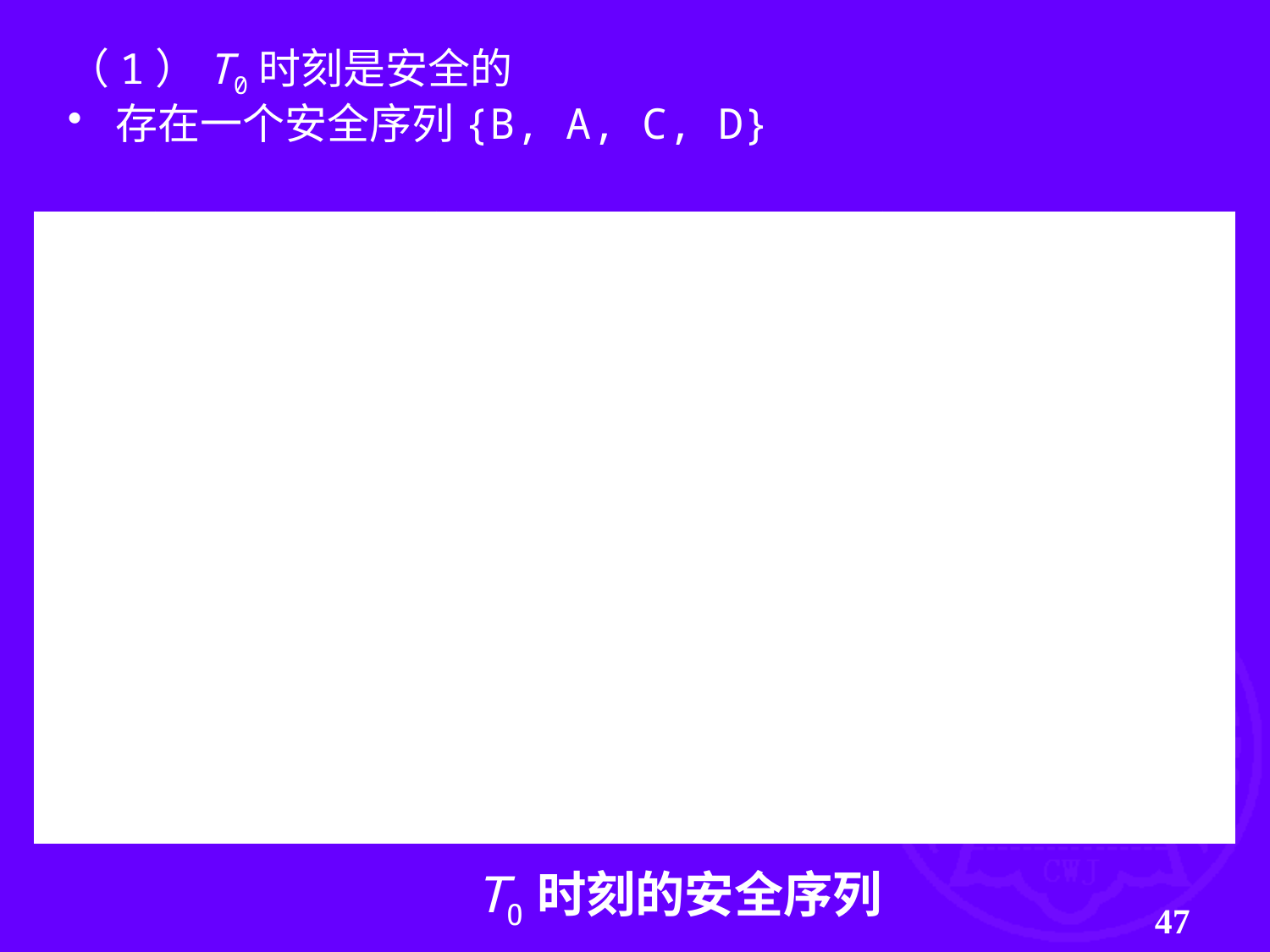

（1）T0时刻是安全的
存在一个安全序列{B, A, C, D}

| 资源 情况 | Work |  |  | Need |  |  | Allocation |  |  | Work + Allocation |  |  | Finish |
| --- | --- | --- | --- | --- | --- | --- | --- | --- | --- | --- | --- | --- | --- |
|  | R1 | R2 | R3 | R1 | R2 | R3 | R1 | R2 | R3 | R1 | R2 | R3 |  |
| B | 1 | 1 | 2 | 1 | 0 | 2 | 5 | 1 | 1 | 6 | 2 | 3 | true |
| A | 6 | 2 | 3 | 2 | 2 | 2 | 1 | 0 | 0 | 7 | 2 | 3 | true |
| C | 7 | 2 | 3 | 1 | 0 | 3 | 2 | 1 | 1 | 9 | 3 | 4 | true |
| D | 9 | 3 | 4 | 4 | 2 | 0 | 0 | 0 | 2 | 9 | 3 | 6 | true |

进程
T0时刻的安全序列